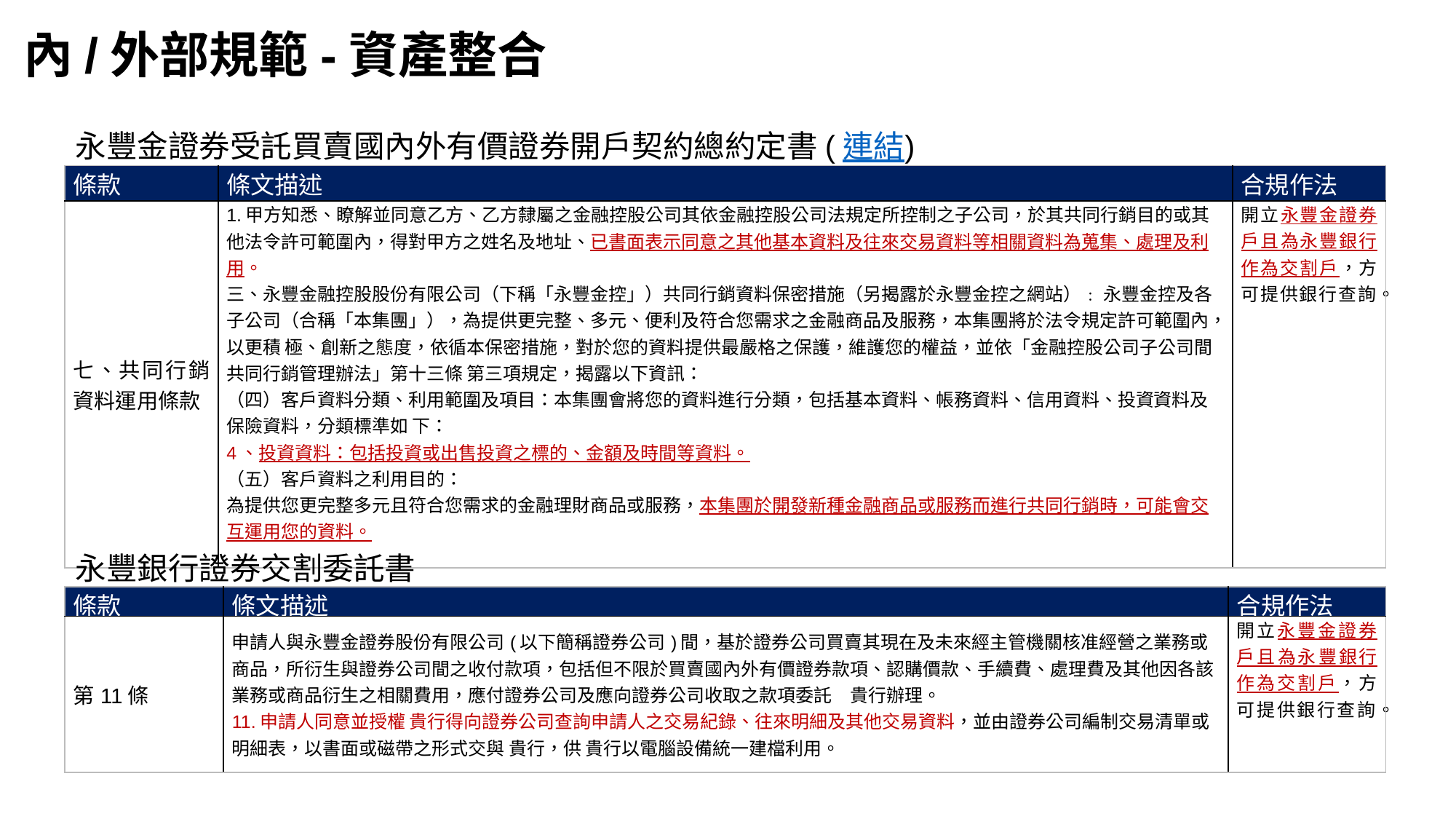

# 內/外部規範-資產整合
永豐金證券受託買賣國內外有價證券開戶契約總約定書(連結)
| 條款 | 條文描述 | 合規作法 |
| --- | --- | --- |
| 七、共同行銷資料運用條款 | 1.甲方知悉、瞭解並同意乙方、乙方隸屬之金融控股公司其依金融控股公司法規定所控制之子公司，於其共同行銷目的或其他法令許可範圍內，得對甲方之姓名及地址、已書面表示同意之其他基本資料及往來交易資料等相關資料為蒐集、處理及利用。 三、永豐金融控股股份有限公司（下稱「永豐金控」）共同行銷資料保密措施（另揭露於永豐金控之網站）﹕ 永豐金控及各子公司（合稱「本集團」），為提供更完整、多元、便利及符合您需求之金融商品及服務，本集團將於法令規定許可範圍內，以更積 極、創新之態度，依循本保密措施，對於您的資料提供最嚴格之保護，維護您的權益，並依「金融控股公司子公司間共同行銷管理辦法」第十三條 第三項規定，揭露以下資訊： （四）客戶資料分類、利用範圍及項目：本集團會將您的資料進行分類，包括基本資料、帳務資料、信用資料、投資資料及保險資料，分類標準如 下： 4、投資資料：包括投資或出售投資之標的、金額及時間等資料。 （五）客戶資料之利用目的： 為提供您更完整多元且符合您需求的金融理財商品或服務，本集團於開發新種金融商品或服務而進行共同行銷時，可能會交互運用您的資料。 | 開立永豐金證券戶且為永豐銀行作為交割戶，方可提供銀行查詢。 |
永豐銀行證券交割委託書
| 條款 | 條文描述 | 合規作法 |
| --- | --- | --- |
| 第11條 | 申請人與永豐金證券股份有限公司(以下簡稱證券公司)間，基於證券公司買賣其現在及未來經主管機關核准經營之業務或商品，所衍生與證券公司間之收付款項，包括但不限於買賣國內外有價證券款項、認購價款、手續費、處理費及其他因各該業務或商品衍生之相關費用，應付證券公司及應向證券公司收取之款項委託　貴行辦理。 11.申請人同意並授權 貴行得向證券公司查詢申請人之交易紀錄、往來明細及其他交易資料，並由證券公司編制交易清單或明細表，以書面或磁帶之形式交與 貴行，供 貴行以電腦設備統一建檔利用。 | 開立永豐金證券戶且為永豐銀行作為交割戶，方可提供銀行查詢。 |